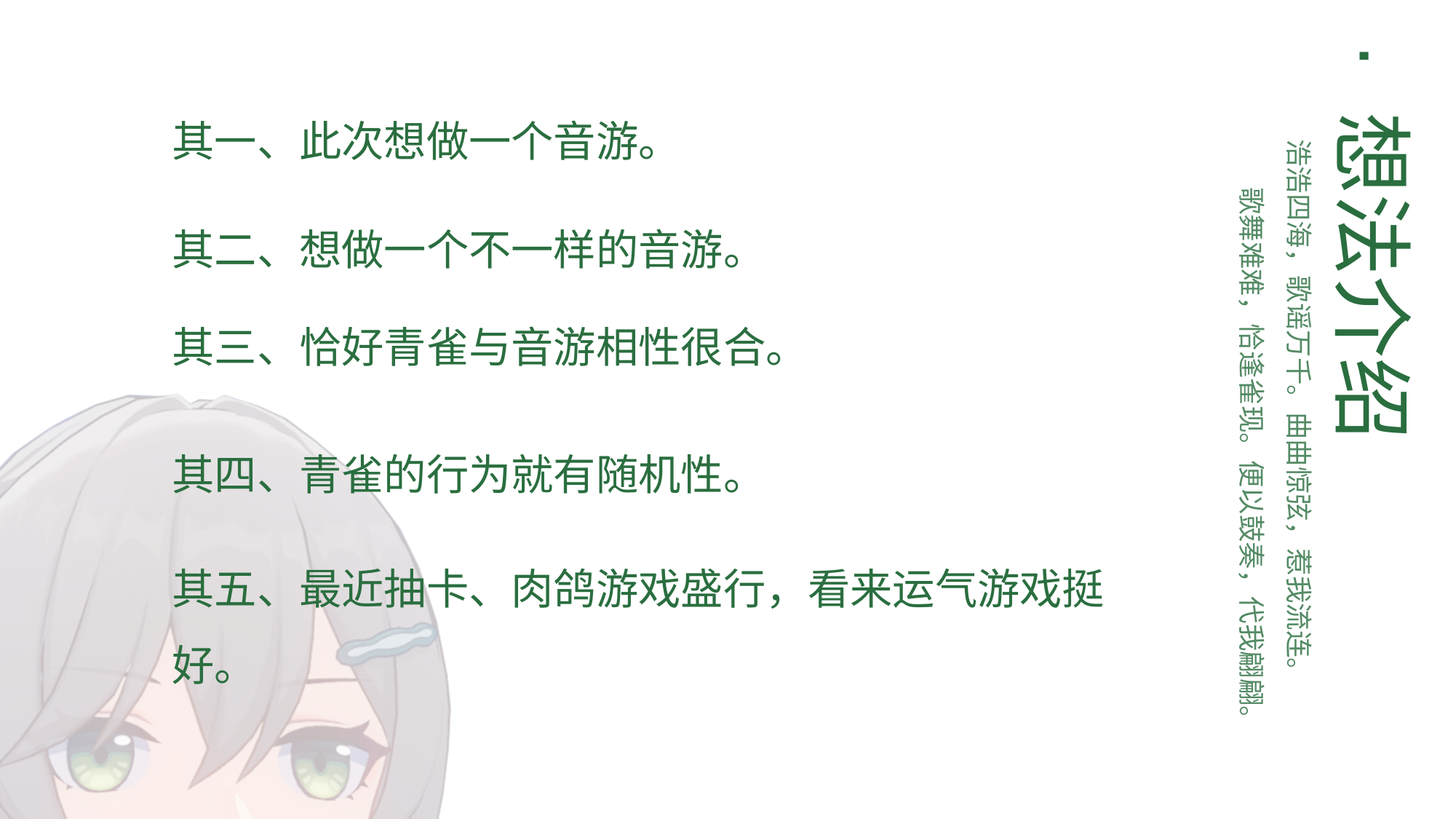

· 截图演示
· 游戏规则
· 想法介绍
青
其一、此次想做一个音游。

浩浩四海，歌谣万千。曲曲惊弦，惹我流连。
歌舞难难，恰逢雀现。便以鼓奏，代我翩翩。
雀
其二、想做一个不一样的音游。
其三、恰好青雀与音游相性很合。

之
其四、青雀的行为就有随机性。
志
其五、最近抽卡、肉鸽游戏盛行，看来运气游戏挺好。